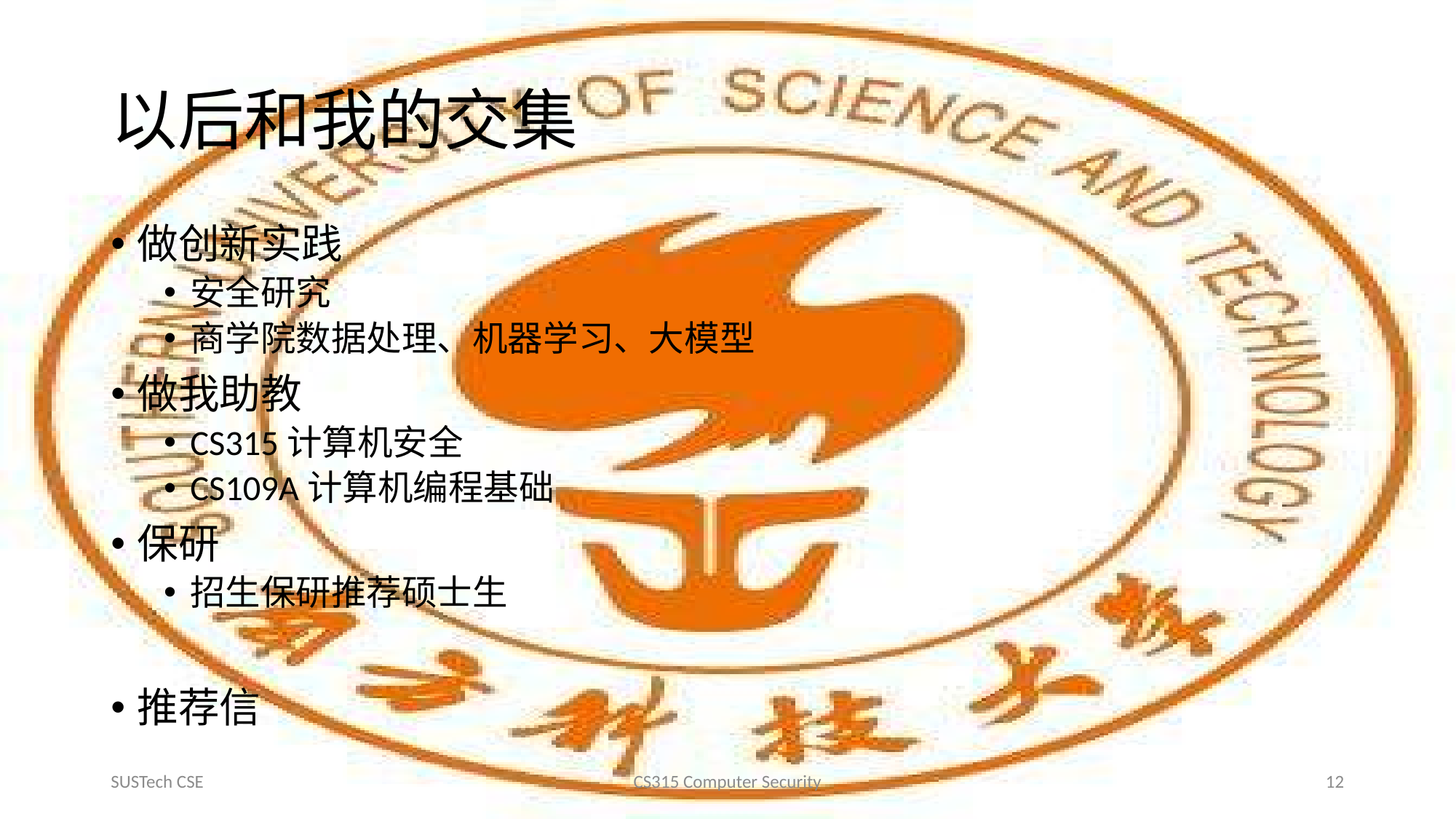

# 以后和我的交集
做创新实践
安全研究
商学院数据处理、机器学习、大模型
做我助教
CS315计算机安全
CS109A计算机编程基础
保研
招生保研推荐硕士生

推荐信

SUSTech CSE
CS315 Computer Security
12